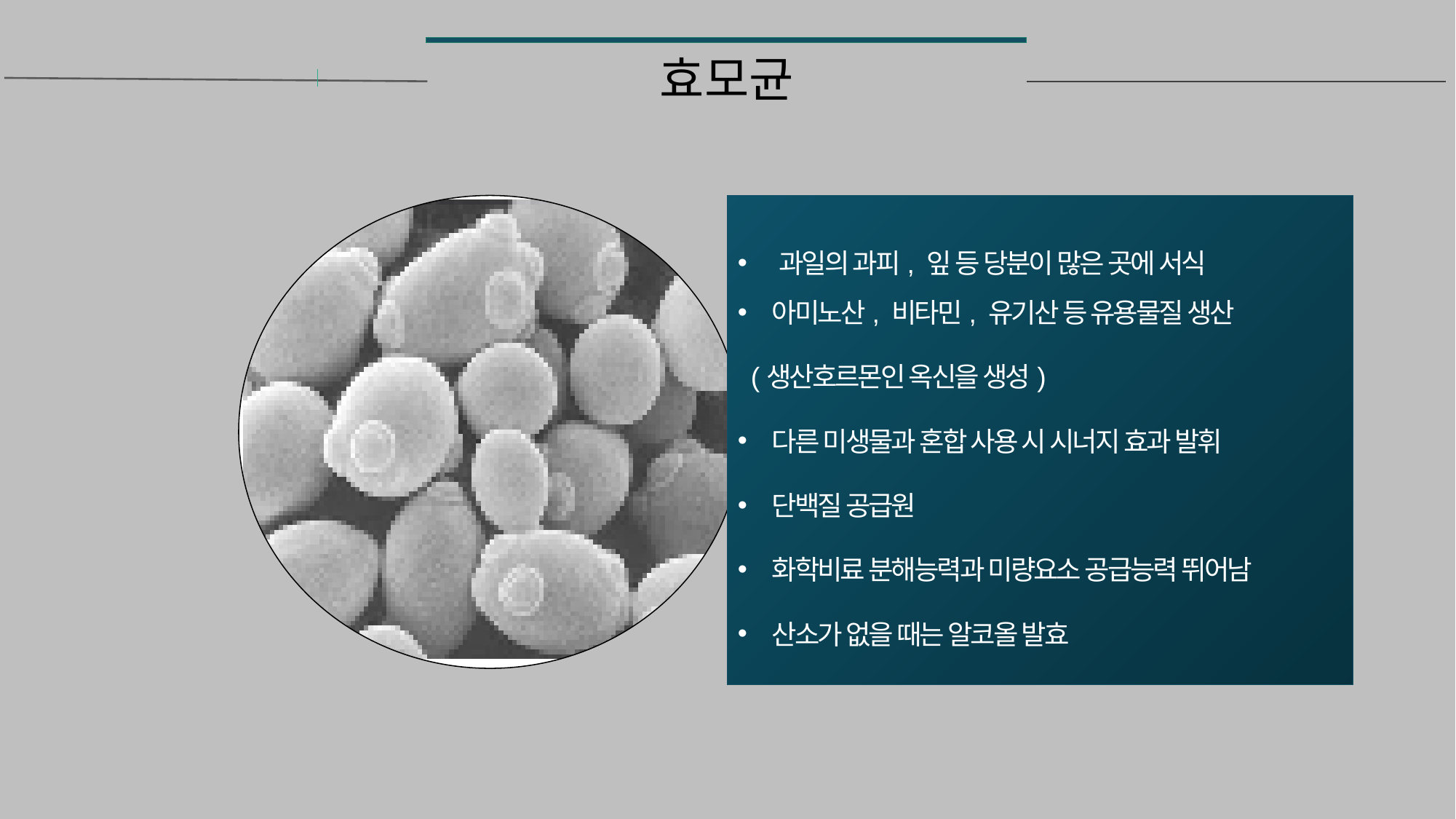

# 효모균

과일의 과피, 잎 등 당분이 많은 곳에 서식
아미노산, 비타민, 유기산 등 유용물질 생산
  (생산호르몬인 옥신을 생성)
다른 미생물과 혼합 사용 시 시너지 효과 발휘
단백질 공급원
화학비료 분해능력과 미량요소 공급능력 뛰어남
산소가 없을 때는 알코올 발효